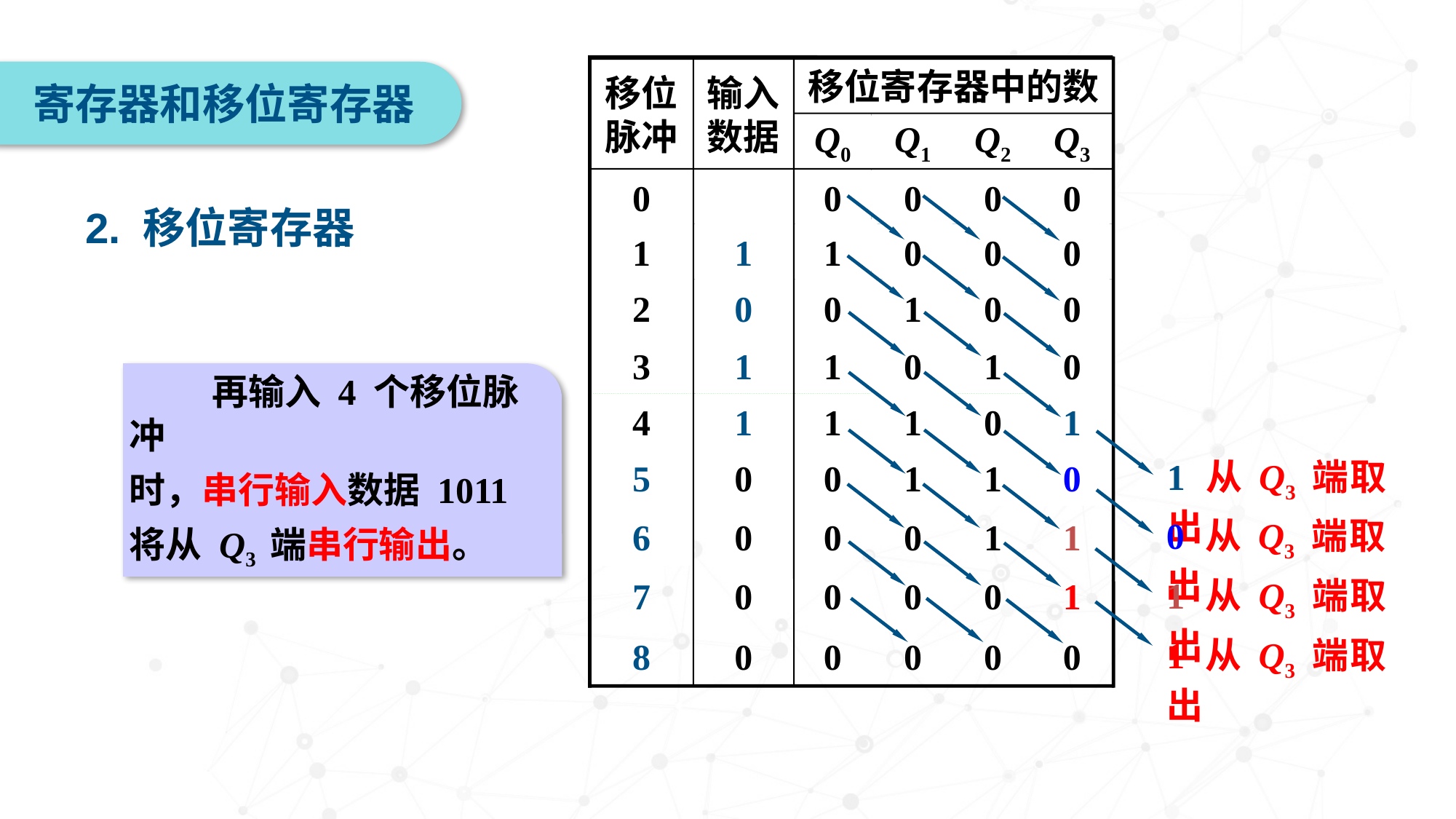

移位脉冲

输入数据

移位寄存器中的数

Q0

Q1
Q2
Q3
0

0
0
0
0
1
1
1
0
0
0
2
0
0
1
0
0
3
1
1
0
1
0
4
1
1
1
0
1

移位脉冲

输入数据

移位寄存器中的数

Q0

Q1
Q2
Q3
0

0
0
0
0
1
1
1
0
0
0
2
0
0
1
0
0
3
1
1
0
1
0
4
1
1
1
0
1
5
0
0
1
1
0
6
0
0
0
1
1
7
0
0
0
0
1
8
0
0
0
0
0

1 从 Q3 端取出

0 从 Q3 端取出

1 从 Q3 端取出

1 从 Q3 端取出

寄存器和移位寄存器
2. 移位寄存器
         再输入 4 个移位脉冲
时，串行输入数据 1011
将从 Q3 端串行输出。
79